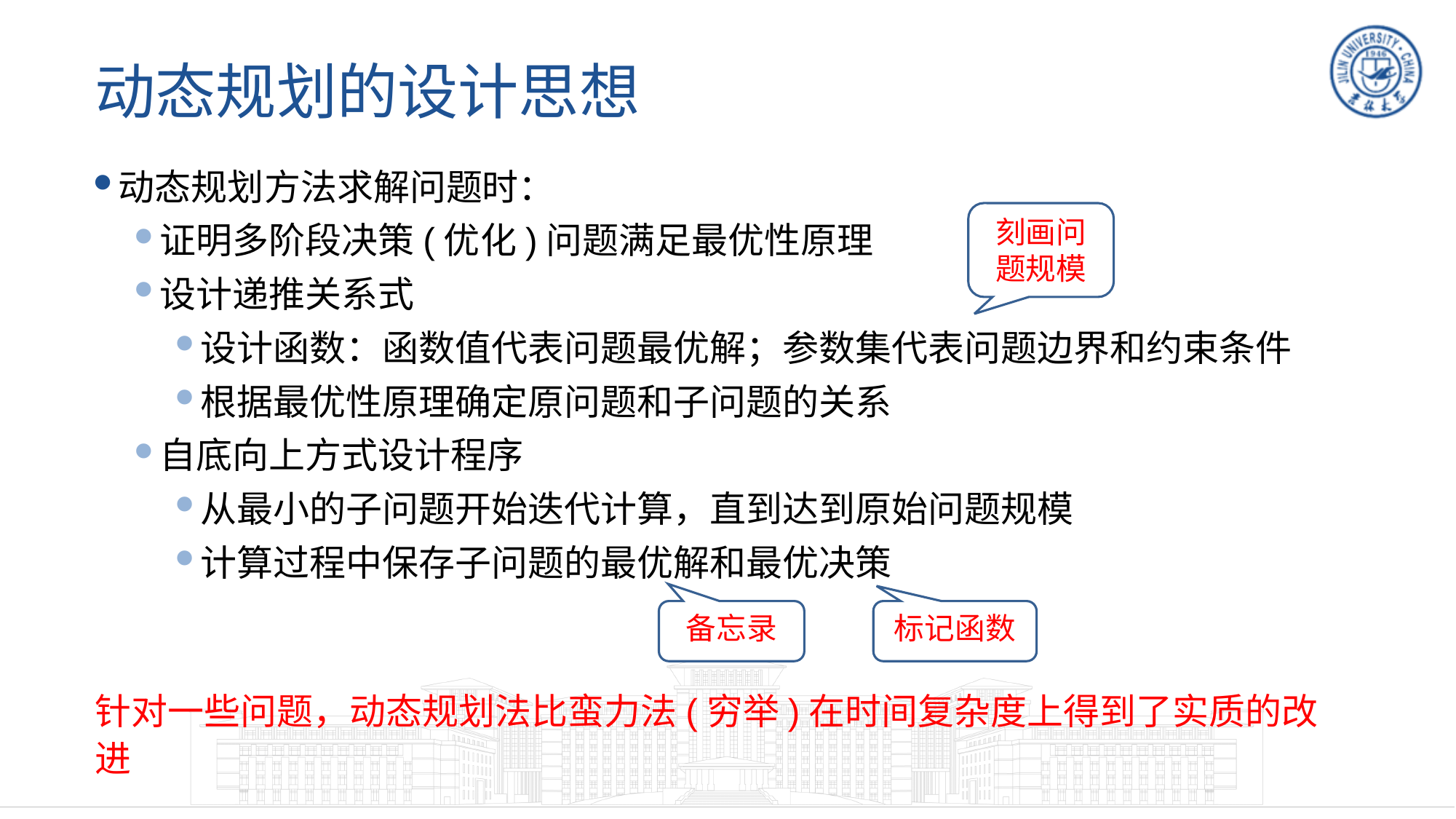

# 动态规划的设计思想
动态规划方法求解问题时：
证明多阶段决策(优化)问题满足最优性原理
设计递推关系式
设计函数：函数值代表问题最优解；参数集代表问题边界和约束条件
根据最优性原理确定原问题和子问题的关系
自底向上方式设计程序
从最小的子问题开始迭代计算，直到达到原始问题规模
计算过程中保存子问题的最优解和最优决策
刻画问题规模
备忘录
标记函数
针对一些问题，动态规划法比蛮力法(穷举)在时间复杂度上得到了实质的改进
13